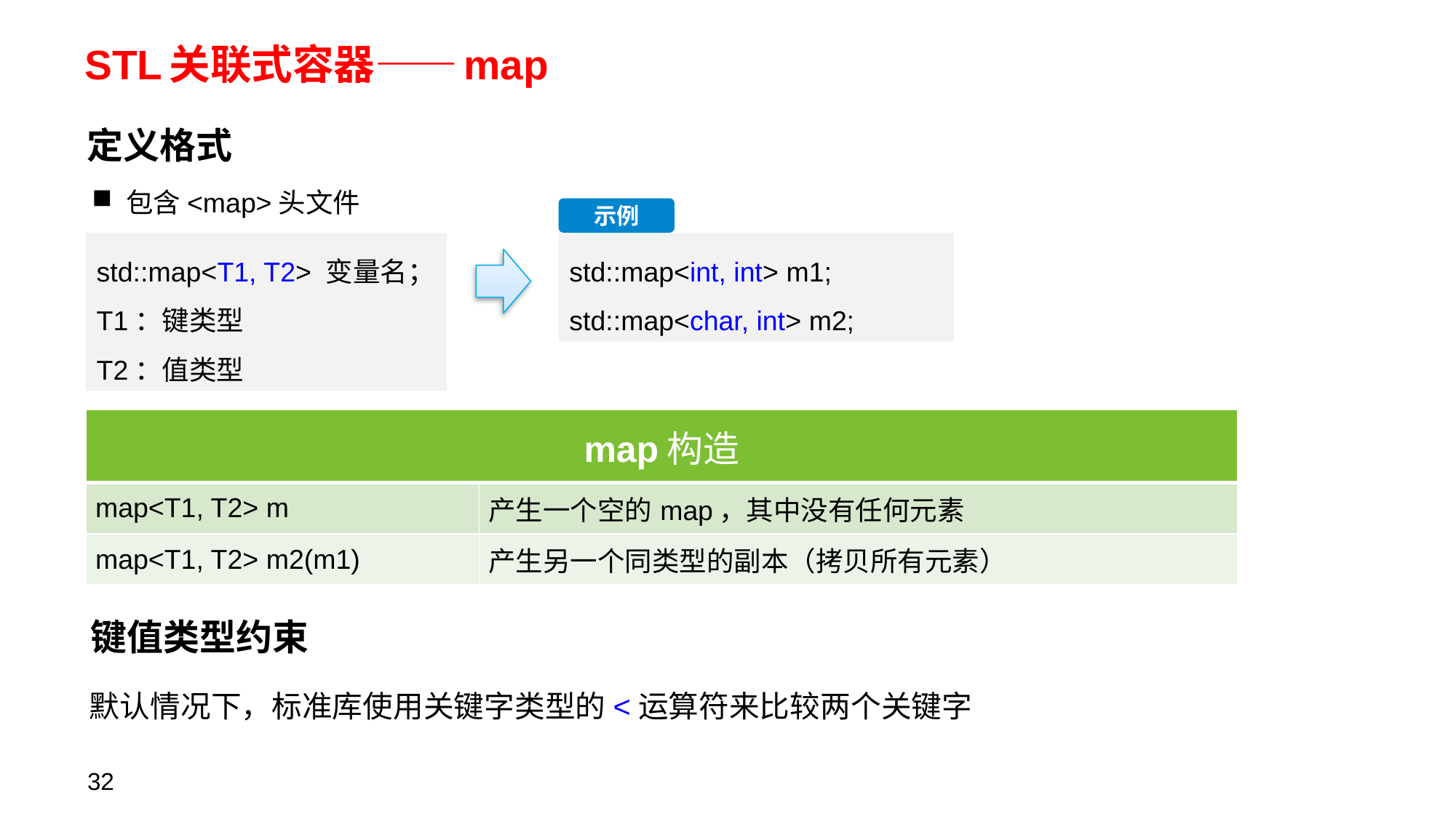

# STL关联式容器——map
定义格式
包含<map>头文件
示例
std::map<T1, T2> 变量名；
T1：键类型
T2：值类型
std::map<int, int> m1;
std::map<char, int> m2;

| map构造 |  |
| --- | --- |
| map<T1, T2> m | 产生一个空的map，其中没有任何元素 |
| map<T1, T2> m2(m1) | 产生另一个同类型的副本（拷贝所有元素） |
键值类型约束
默认情况下，标准库使用关键字类型的<运算符来比较两个关键字
32